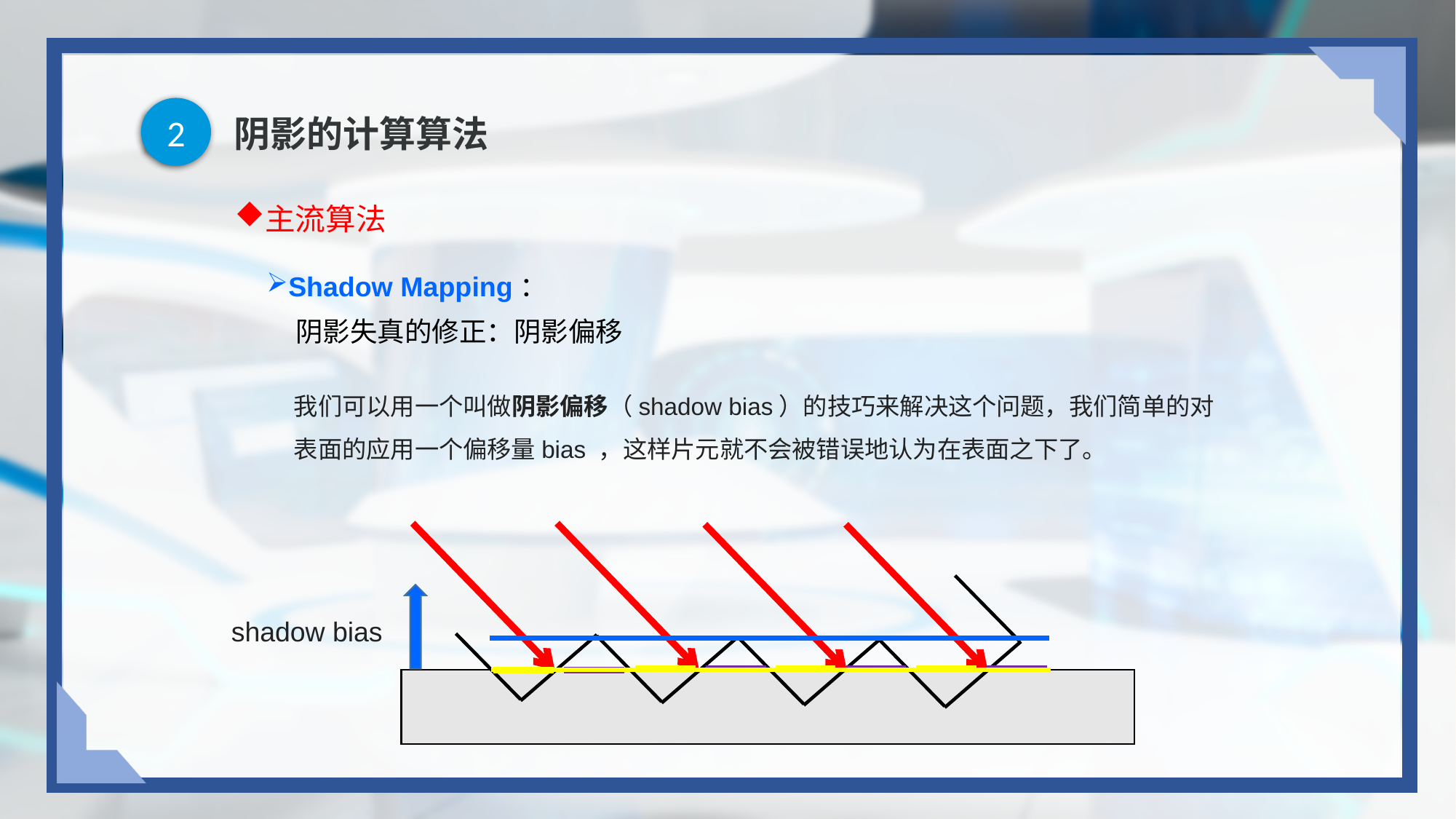

2
# 阴影的计算算法
主流算法
Shadow Mapping：
阴影失真的修正：阴影偏移
我们可以用一个叫做阴影偏移（shadow bias）的技巧来解决这个问题，我们简单的对表面的应用一个偏移量bias ，这样片元就不会被错误地认为在表面之下了。

shadow bias